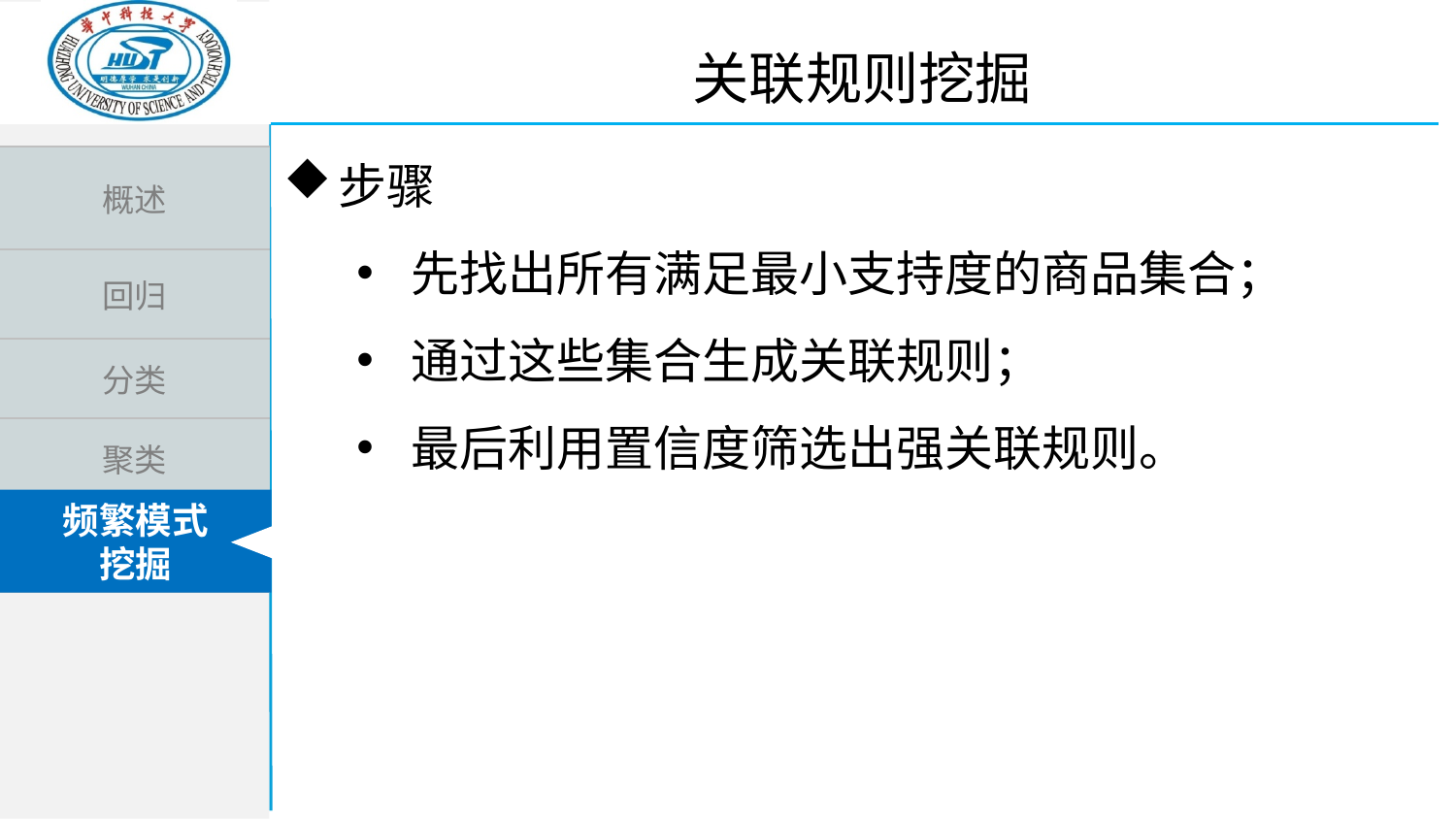

关联规则挖掘
步骤
先找出所有满足最小支持度的商品集合；
通过这些集合生成关联规则；
最后利用置信度筛选出强关联规则。